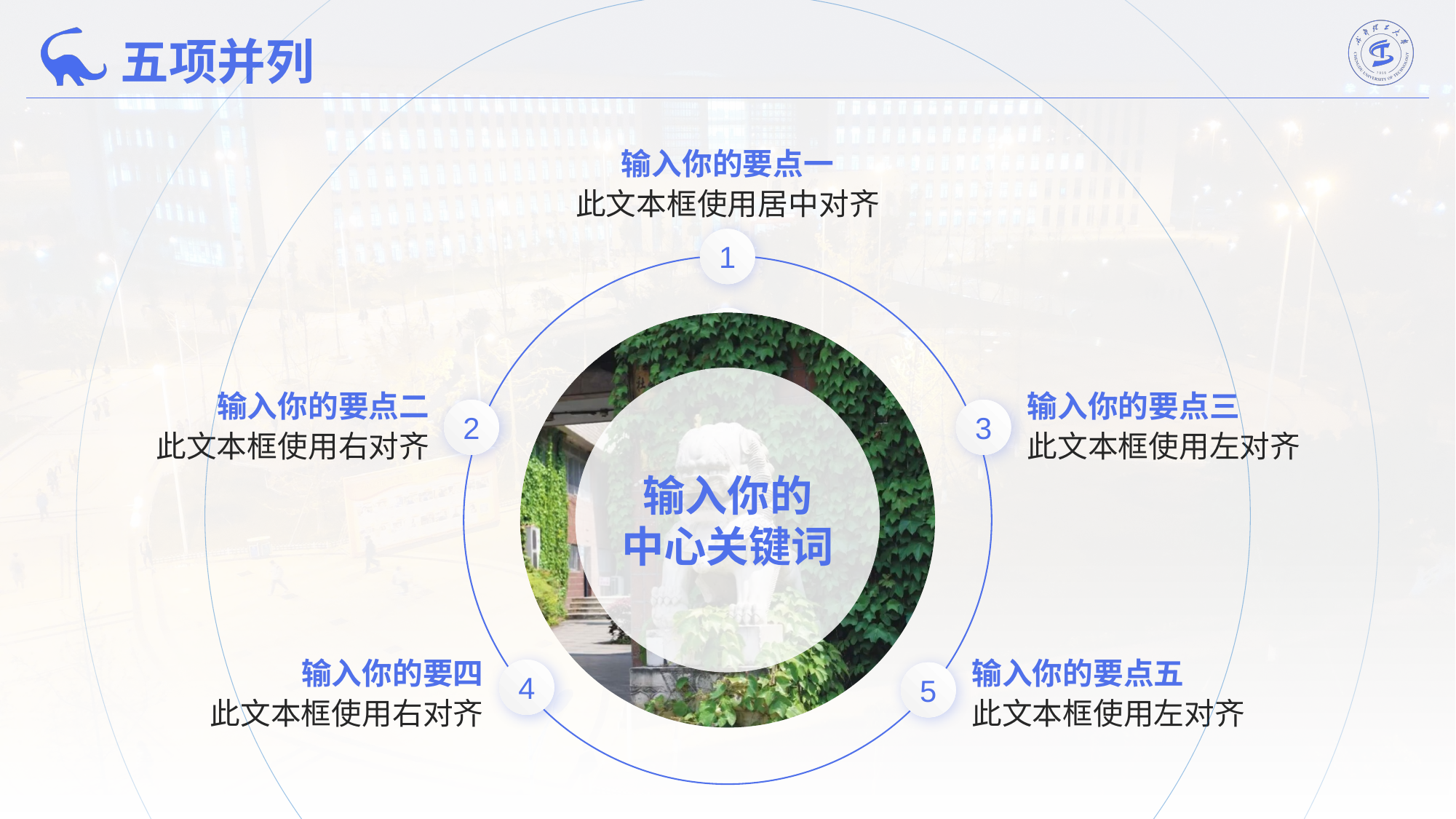

五项并列
输入你的要点一
此文本框使用居中对齐
1

1

输入你的要点二
此文本框使用右对齐
输入你的要点三
此文本框使用左对齐
2
3
输入你的
中心关键词
输入你的要四
此文本框使用右对齐
输入你的要点五
此文本框使用左对齐
4
5